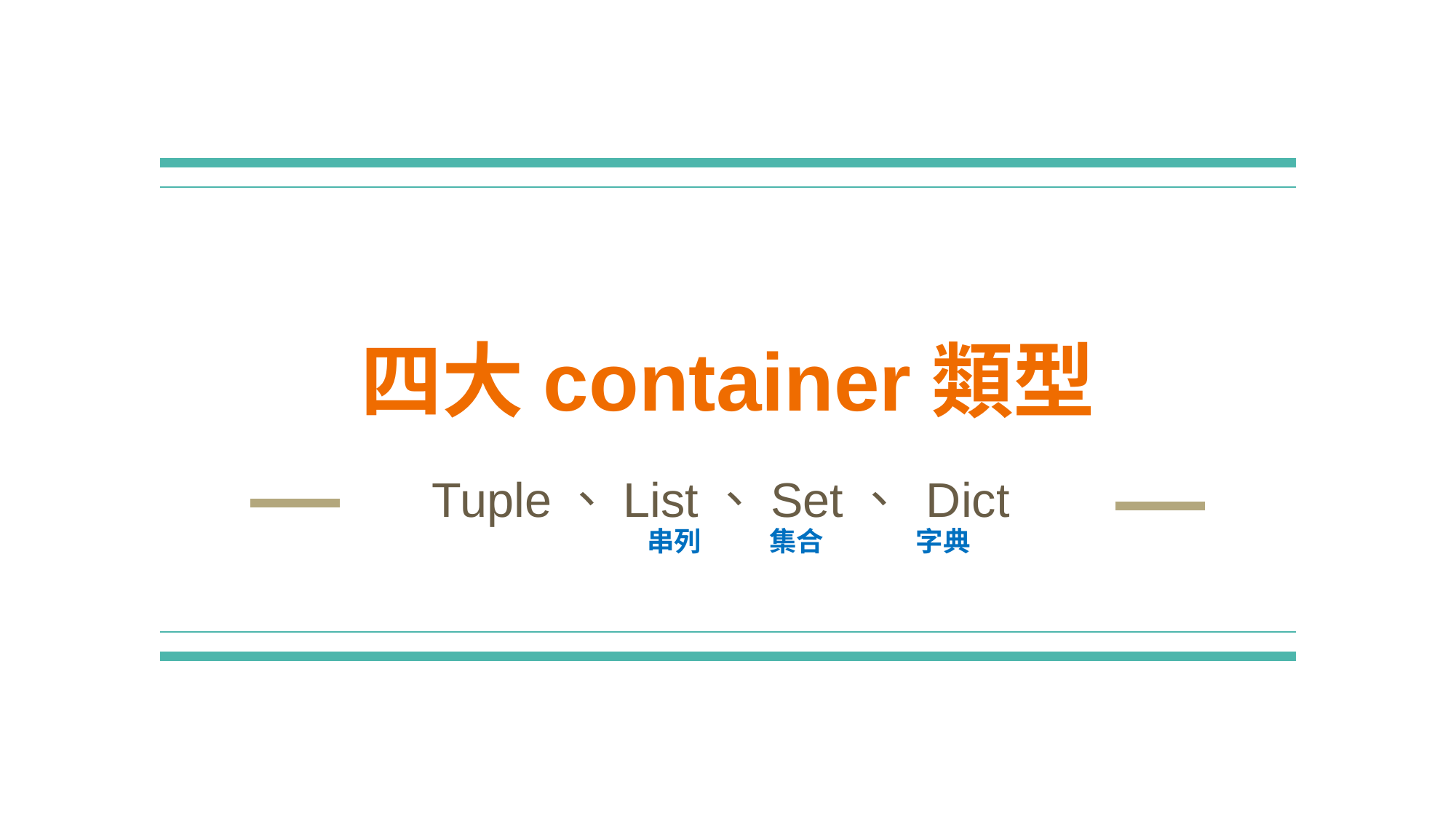

# 四大container類型
Tuple、List、Set、 Dict
串列
集合
字典